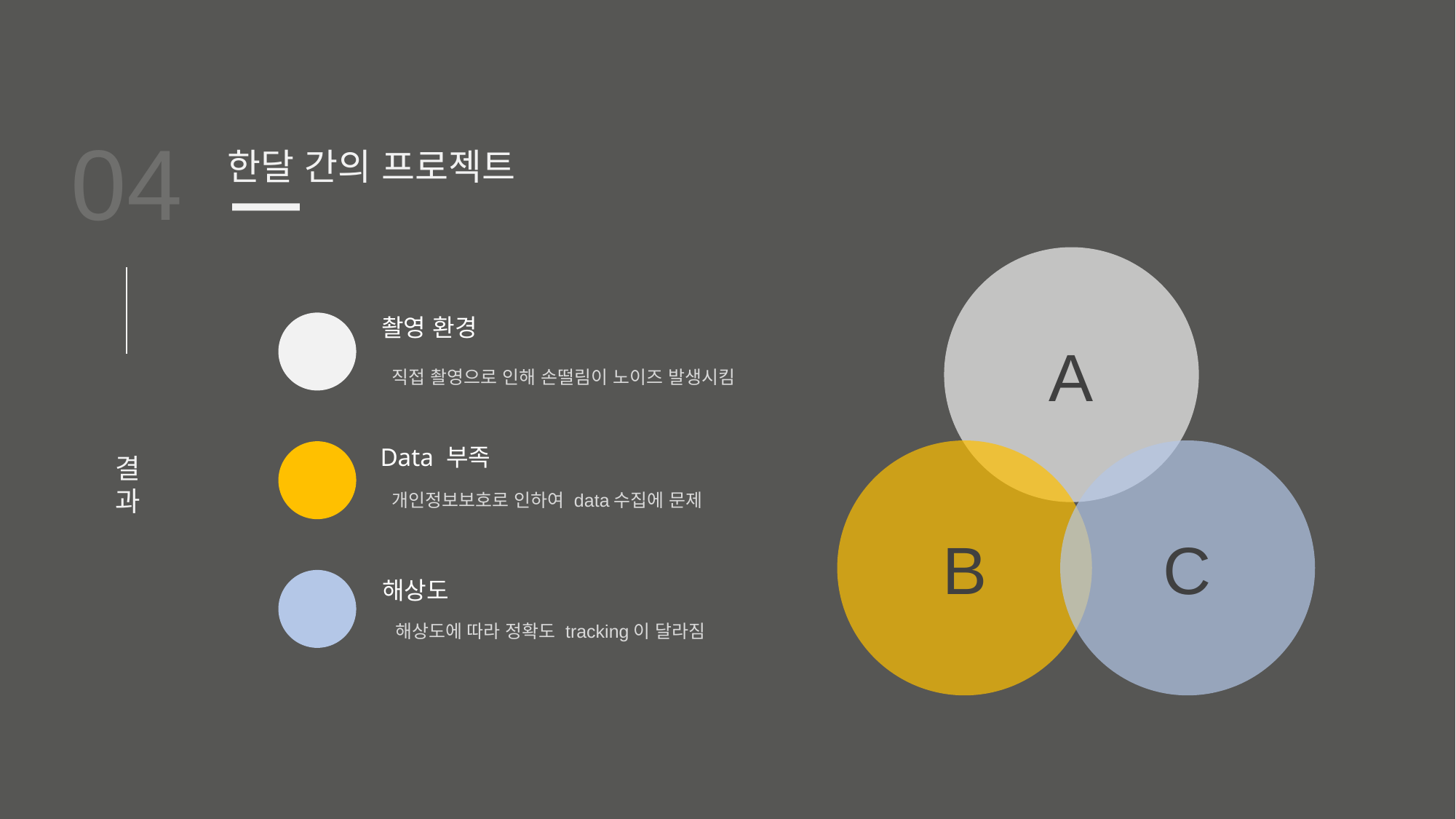

04
한달 간의 프로젝트

A
촬영 환경

직접 촬영으로 인해 손떨림이 노이즈 발생시킴
Data 부족
B
C

결과
개인정보보호로 인하여 data수집에 문제
해상도

해상도에 따라 정확도 tracking이 달라짐